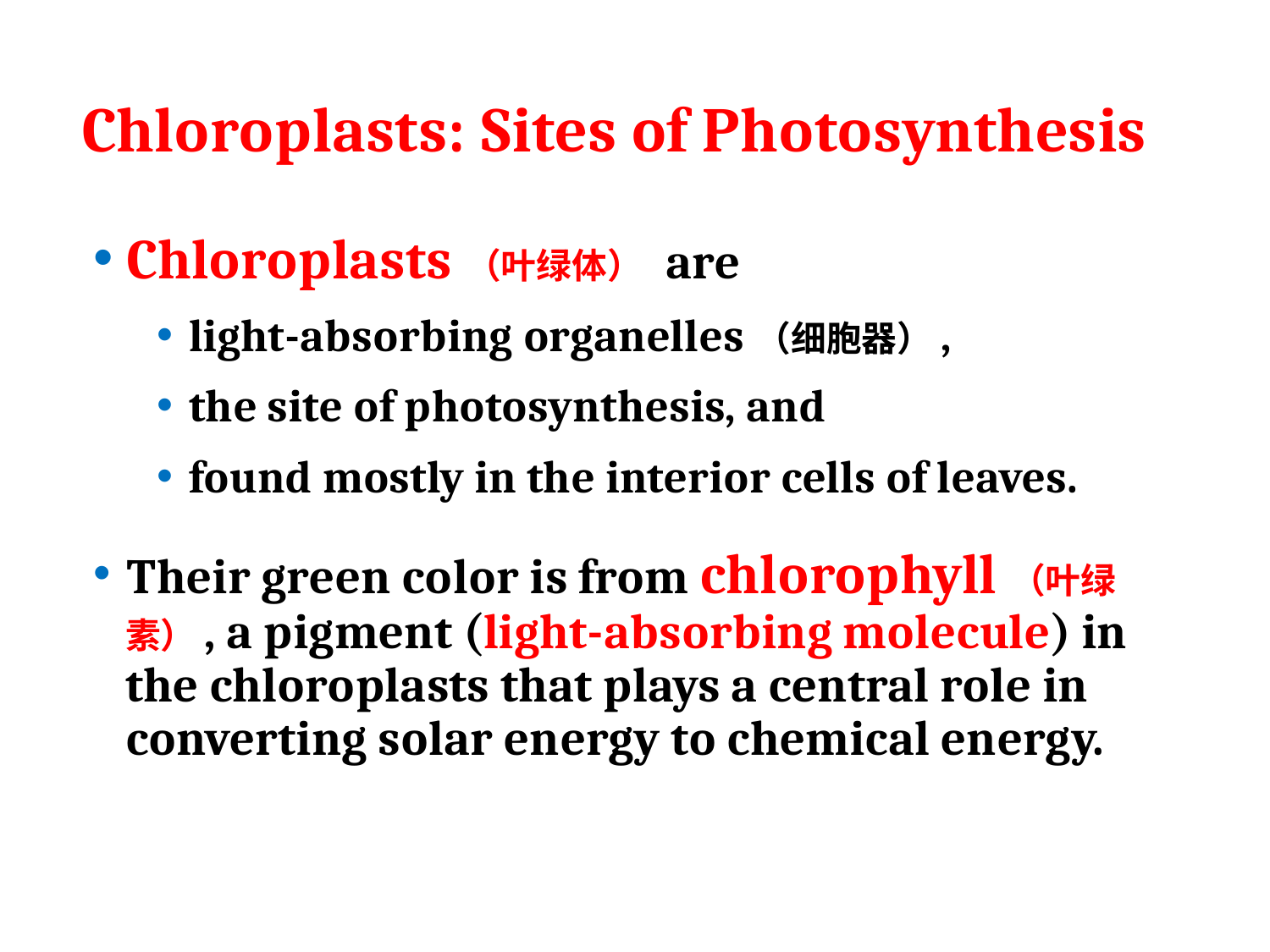

# Chloroplasts: Sites of Photosynthesis
Chloroplasts（叶绿体） are
light-absorbing organelles（细胞器）,
the site of photosynthesis, and
found mostly in the interior cells of leaves.
Their green color is from chlorophyll（叶绿素）, a pigment (light-absorbing molecule) in the chloroplasts that plays a central role in converting solar energy to chemical energy.